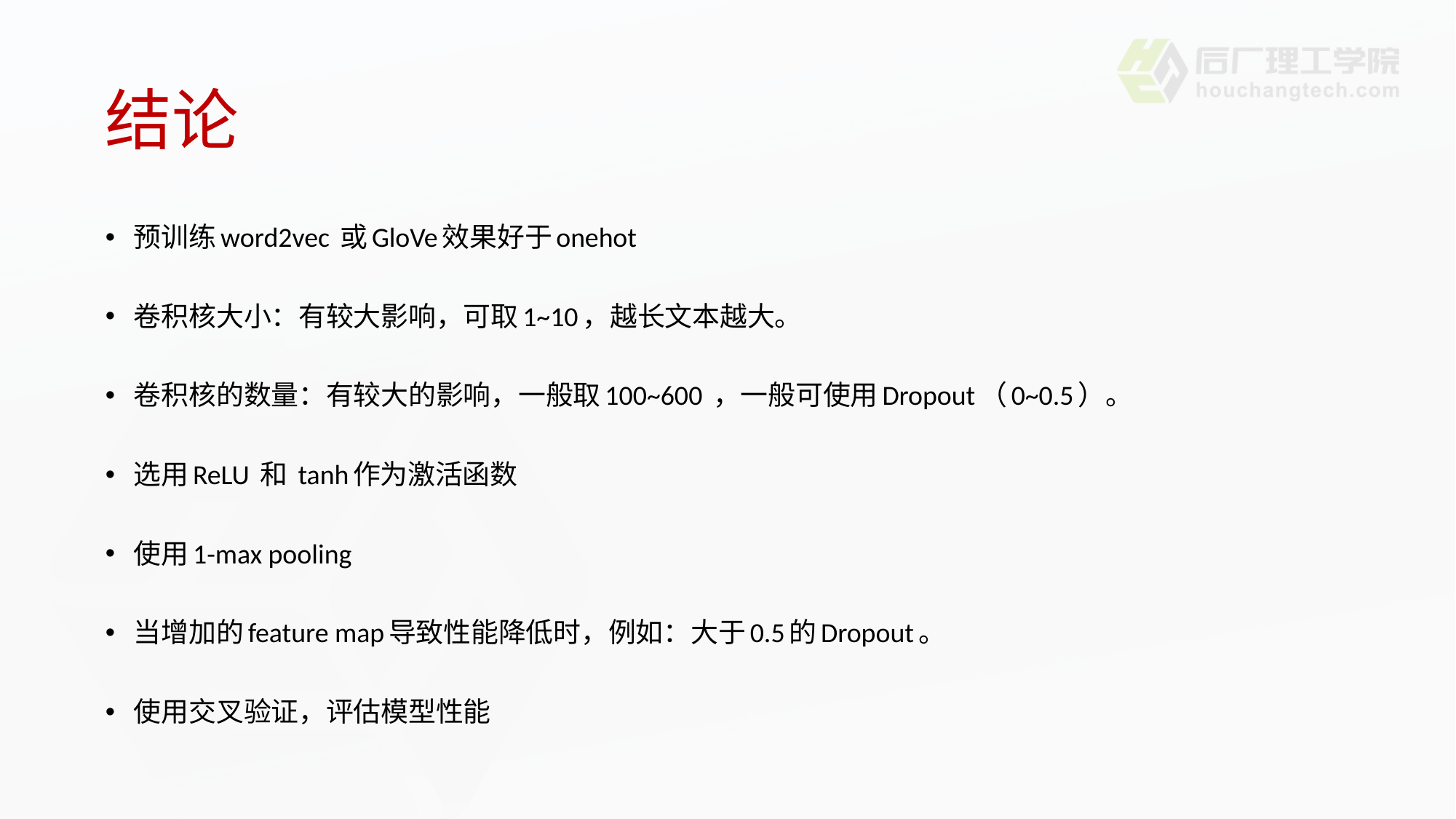

# 结论
预训练word2vec 或GloVe效果好于onehot

卷积核大小：有较大影响，可取1~10，越长文本越大。

卷积核的数量：有较大的影响，一般取100~600 ，一般可使用Dropout（0~0.5）。

选用ReLU 和 tanh作为激活函数

使用1-max pooling

当增加的feature map导致性能降低时，例如：大于0.5的Dropout。

使用交叉验证，评估模型性能